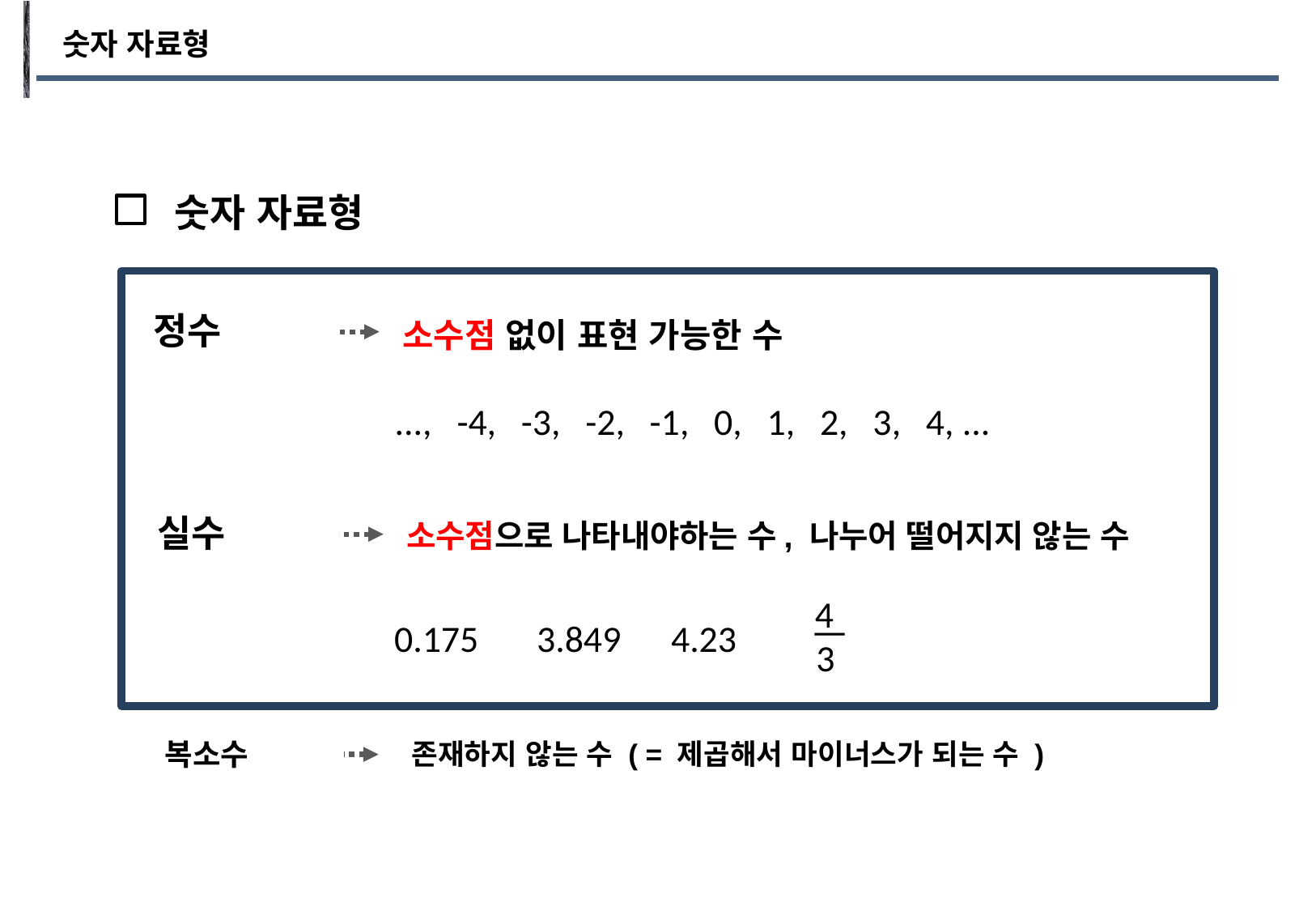

숫자 자료형

숫자 자료형

정수
소수점 없이 표현 가능한 수
...,   -4,   -3,   -2,   -1,   0,   1,   2,   3,   4, ...
실수
소수점으로 나타내야하는 수, 나누어 떨어지지 않는 수
 4
 ㅡ
 3
0.175       3.849      4.23
복소수
존재하지 않는 수 ( = 제곱해서 마이너스가 되는 수 )